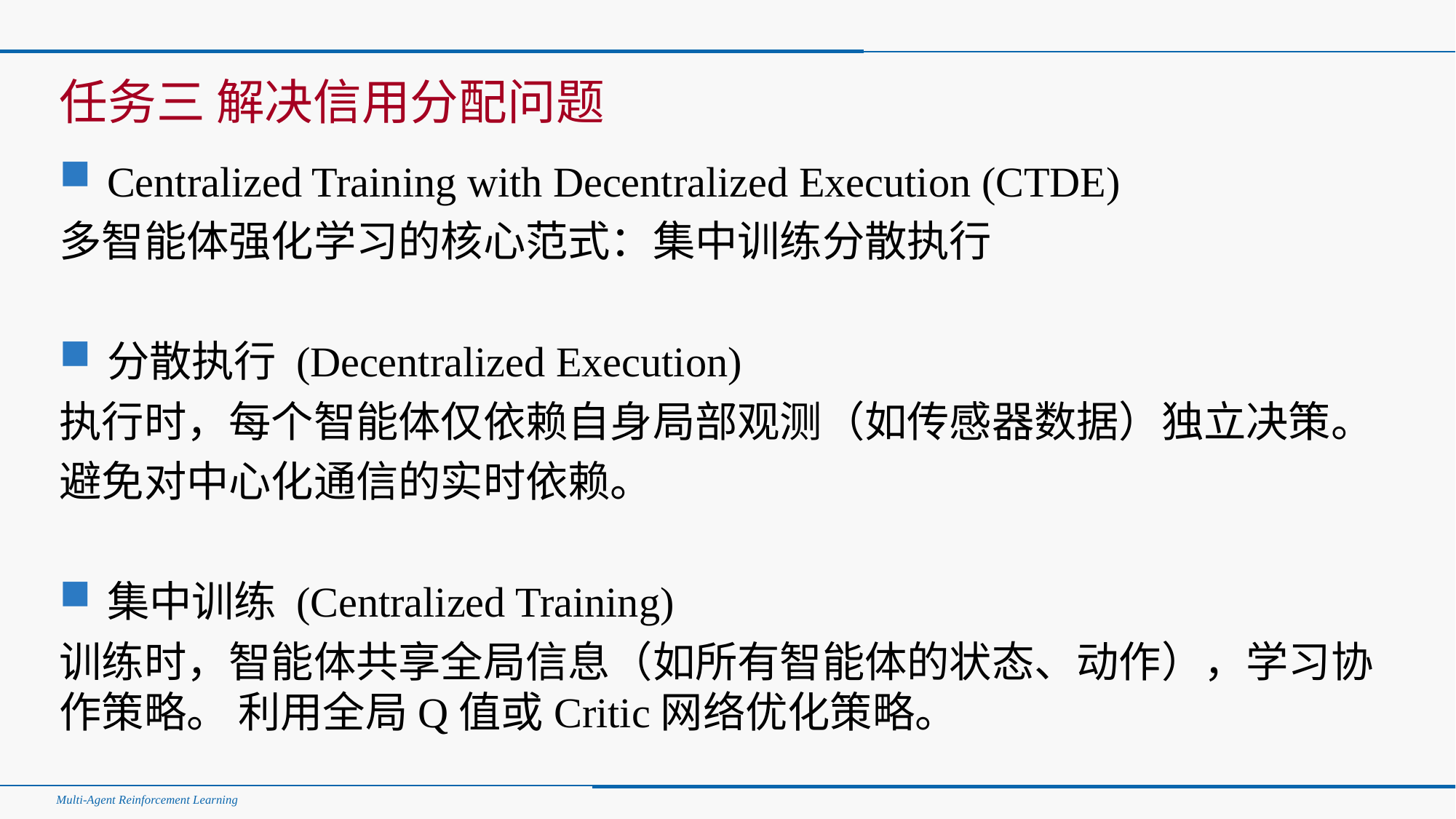

#
任务三 解决信用分配问题
Centralized Training with Decentralized Execution (CTDE)
多智能体强化学习的核心范式：集中训练分散执行

分散执行 (Decentralized Execution)
执行时，每个智能体仅依赖自身局部观测（如传感器数据）独立决策。
避免对中心化通信的实时依赖。

集中训练 (Centralized Training)
训练时，智能体共享全局信息（如所有智能体的状态、动作），学习协作策略。 利用全局Q值或Critic网络优化策略。

45